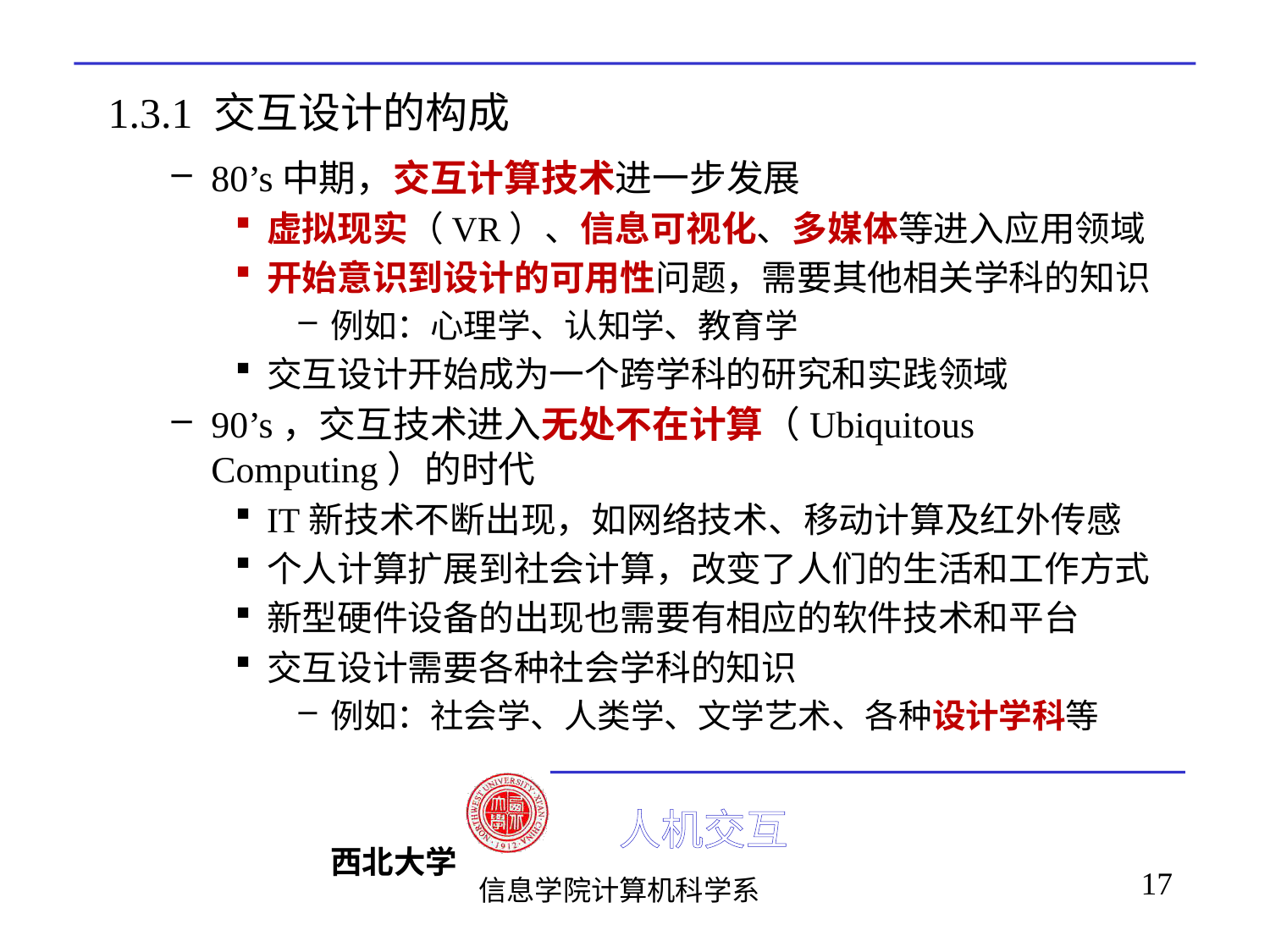

# 1.3.1 交互设计的构成
80’s中期，交互计算技术进一步发展
虚拟现实（VR）、信息可视化、多媒体等进入应用领域
开始意识到设计的可用性问题，需要其他相关学科的知识
例如：心理学、认知学、教育学
交互设计开始成为一个跨学科的研究和实践领域
90’s，交互技术进入无处不在计算（Ubiquitous Computing）的时代
IT新技术不断出现，如网络技术、移动计算及红外传感
个人计算扩展到社会计算，改变了人们的生活和工作方式
新型硬件设备的出现也需要有相应的软件技术和平台
交互设计需要各种社会学科的知识
例如：社会学、人类学、文学艺术、各种设计学科等

17